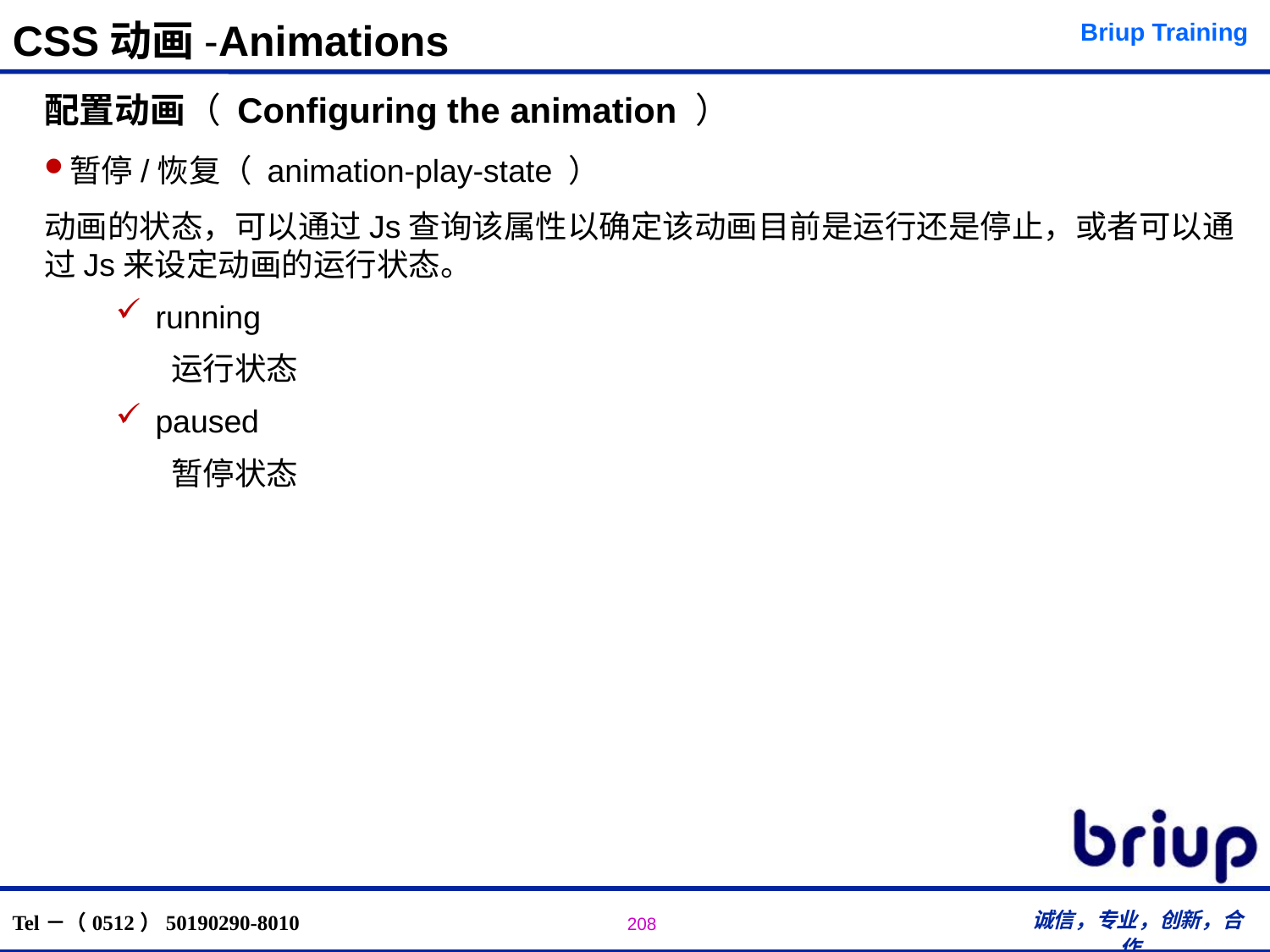

# CSS动画-Animations
配置动画（ Configuring the animation ）
暂停/恢复（ animation-play-state ）
动画的状态，可以通过Js查询该属性以确定该动画目前是运行还是停止，或者可以通过Js来设定动画的运行状态。
running
运行状态
paused
暂停状态